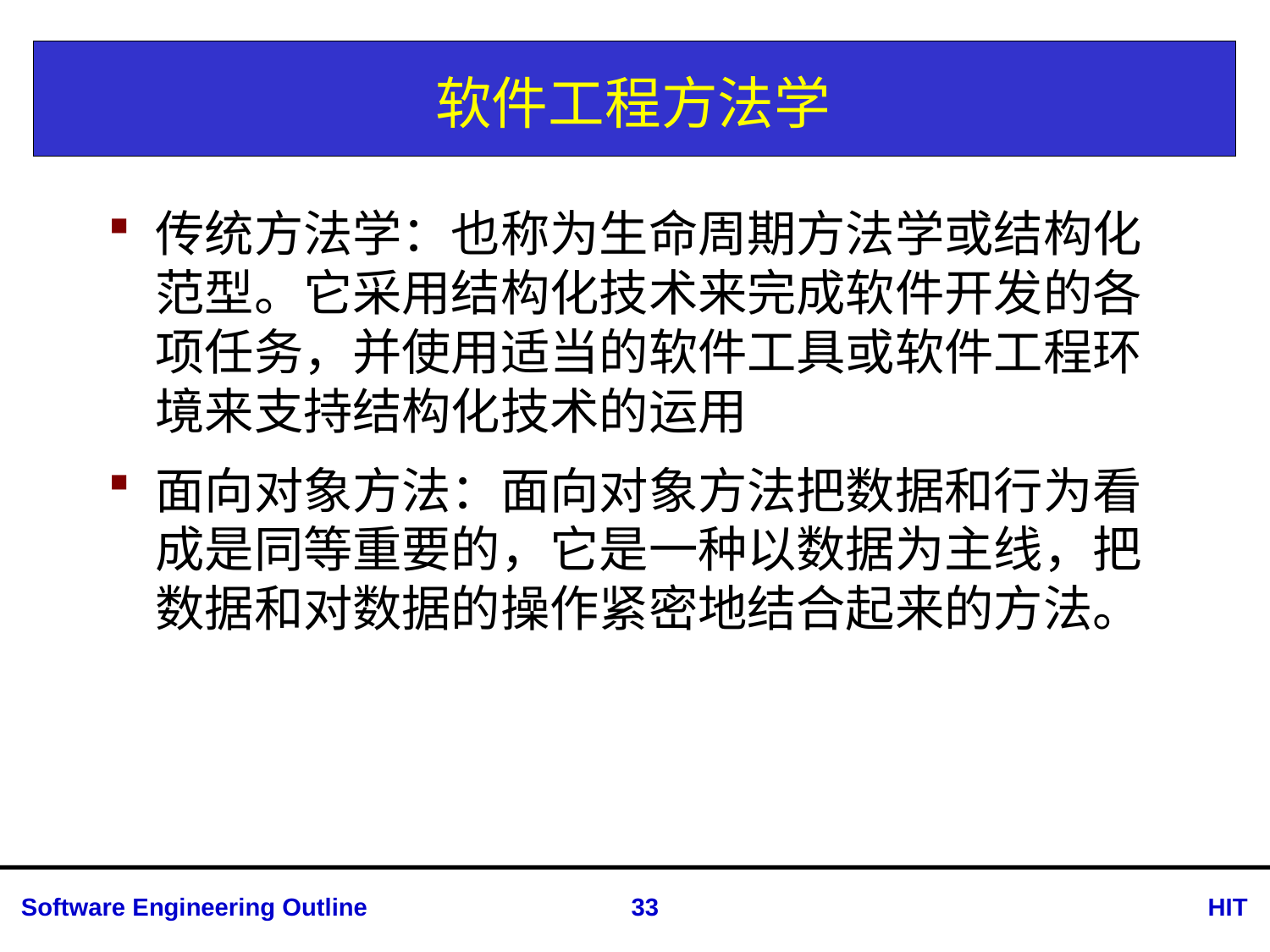

# 软件工程方法学
传统方法学：也称为生命周期方法学或结构化范型。它采用结构化技术来完成软件开发的各项任务，并使用适当的软件工具或软件工程环境来支持结构化技术的运用
面向对象方法：面向对象方法把数据和行为看成是同等重要的，它是一种以数据为主线，把数据和对数据的操作紧密地结合起来的方法。